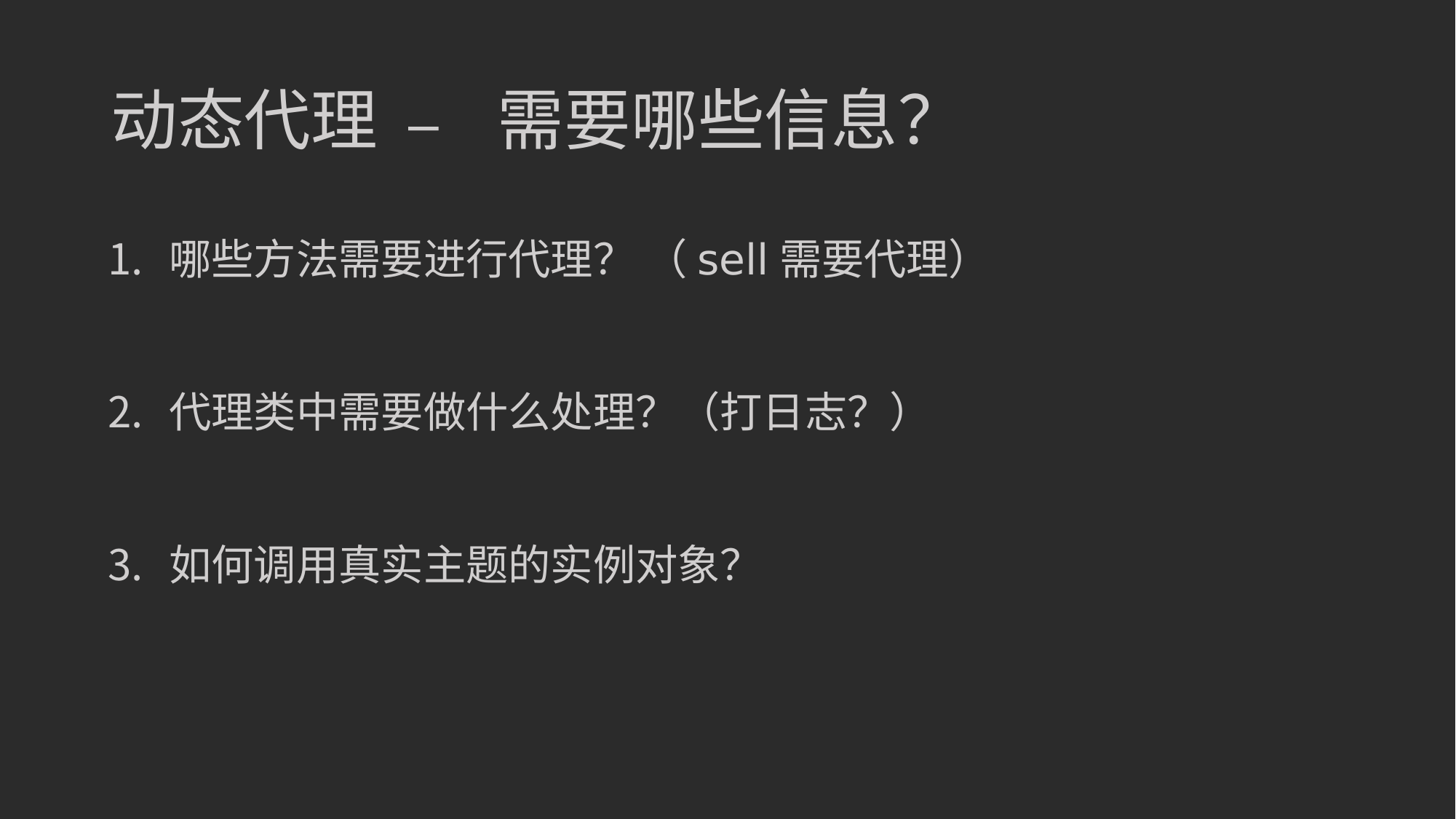

# 动态代理 - 需要哪些信息？
哪些方法需要进行代理？ （sell需要代理）

代理类中需要做什么处理？（打日志？）

如何调用真实主题的实例对象？